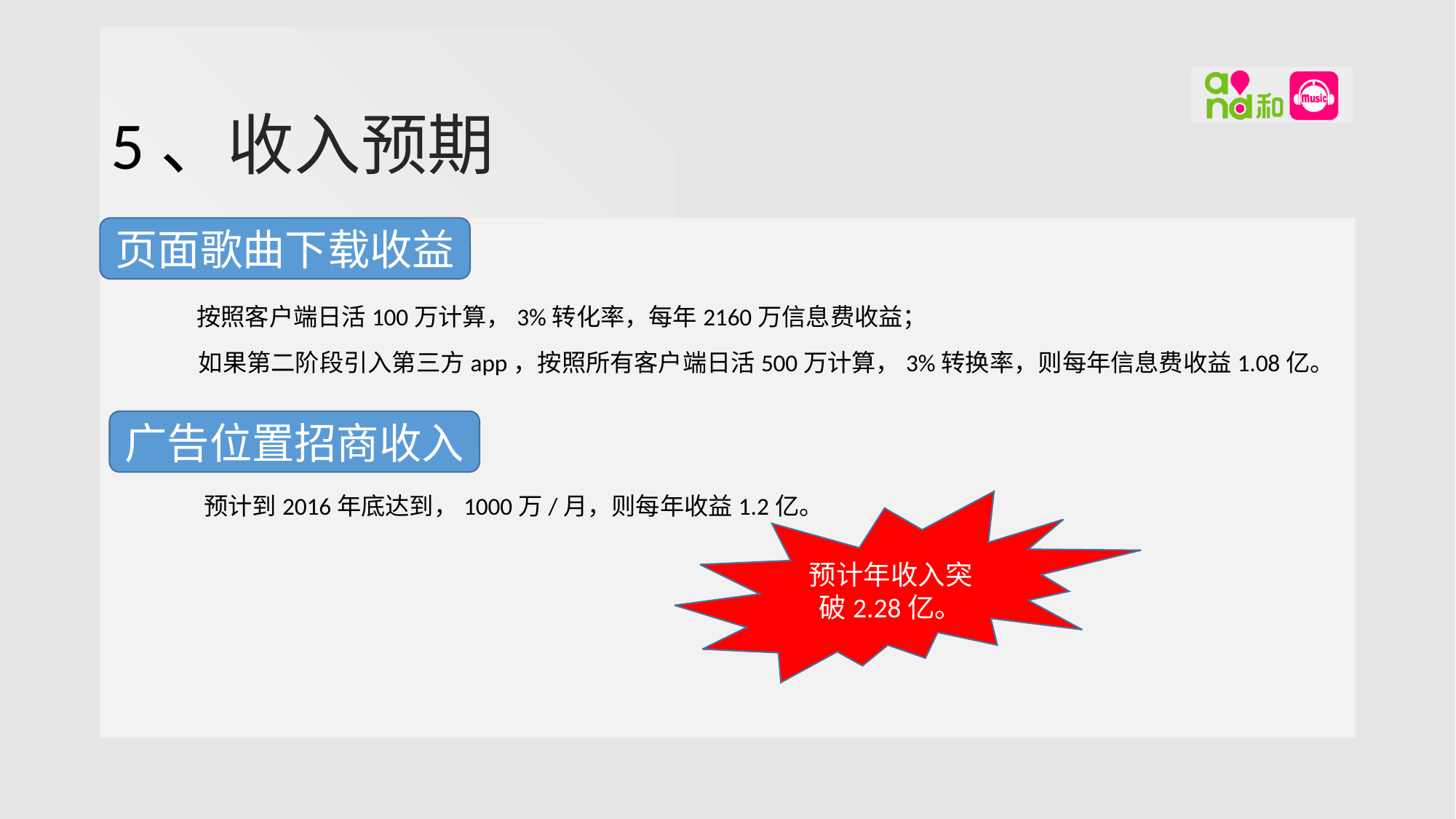

# 5、收入预期

        按照客户端日活100万计算，3%转化率，每年2160万信息费收益；
               如果第二阶段引入第三方app，按照所有客户端日活500万计算，3%转换率，则每年信息费收益1.08亿。

                预计到2016年底达到，1000万/月，则每年收益1.2亿。

页面歌曲下载收益
广告位置招商收入
预计年收入突破2.28亿。